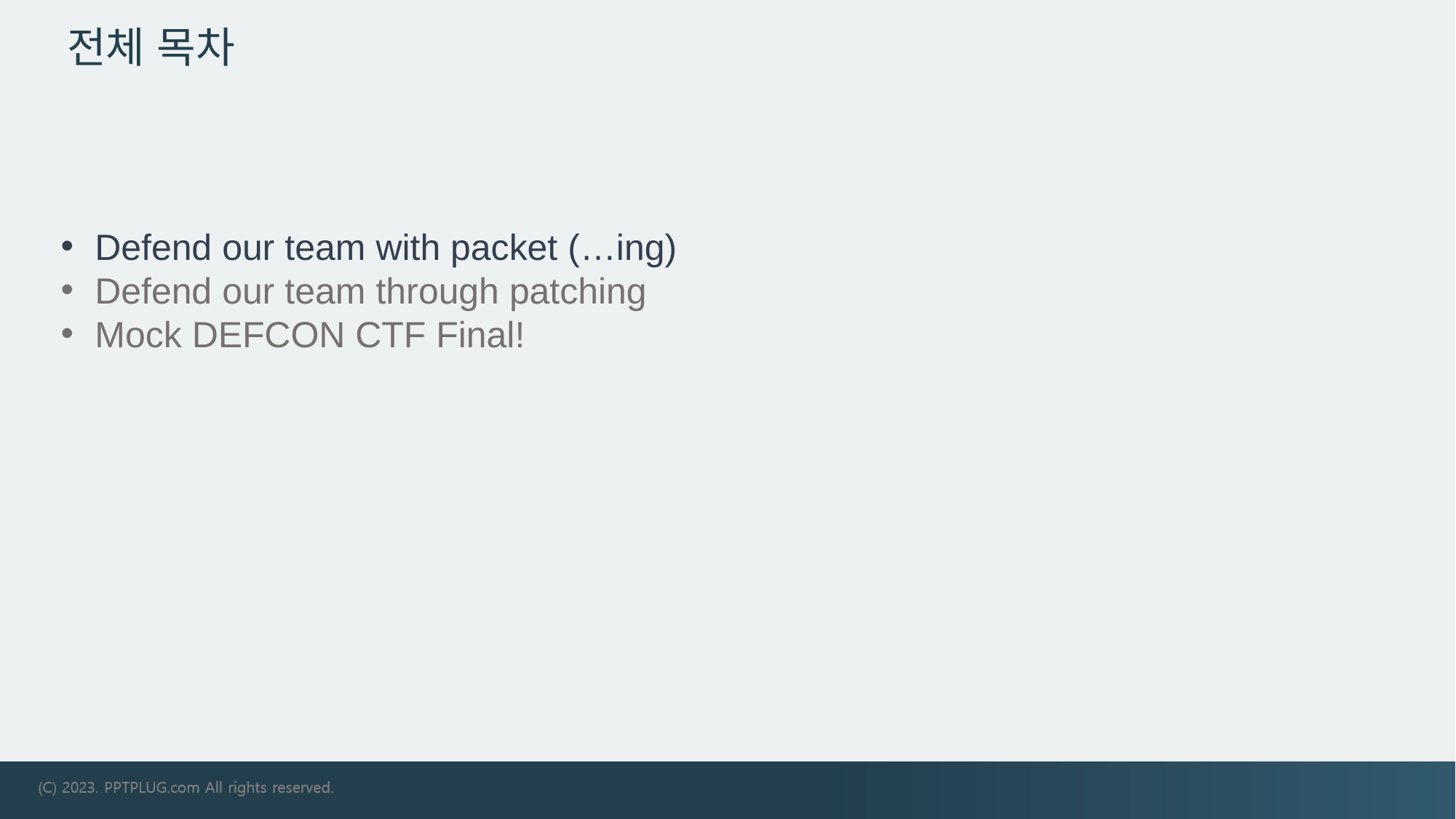

# 전체 목차

Defend our team with packet (…ing)
Defend our team through patching
Mock DEFCON CTF Final!